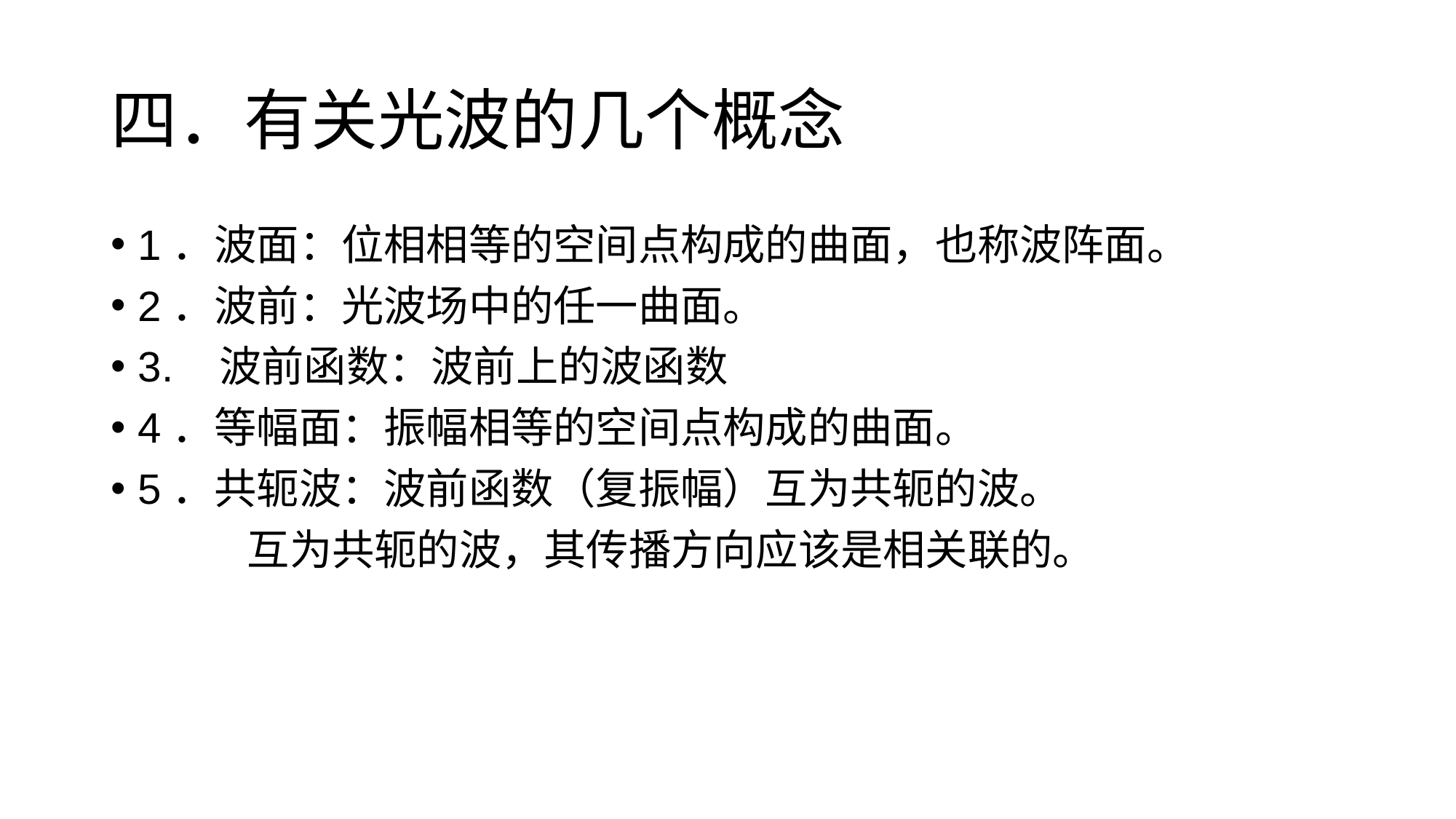

# 四．有关光波的几个概念
1．波面：位相相等的空间点构成的曲面，也称波阵面。
2．波前：光波场中的任一曲面。
3.   波前函数：波前上的波函数
4．等幅面：振幅相等的空间点构成的曲面。
5．共轭波：波前函数（复振幅）互为共轭的波。
		互为共轭的波，其传播方向应该是相关联的。